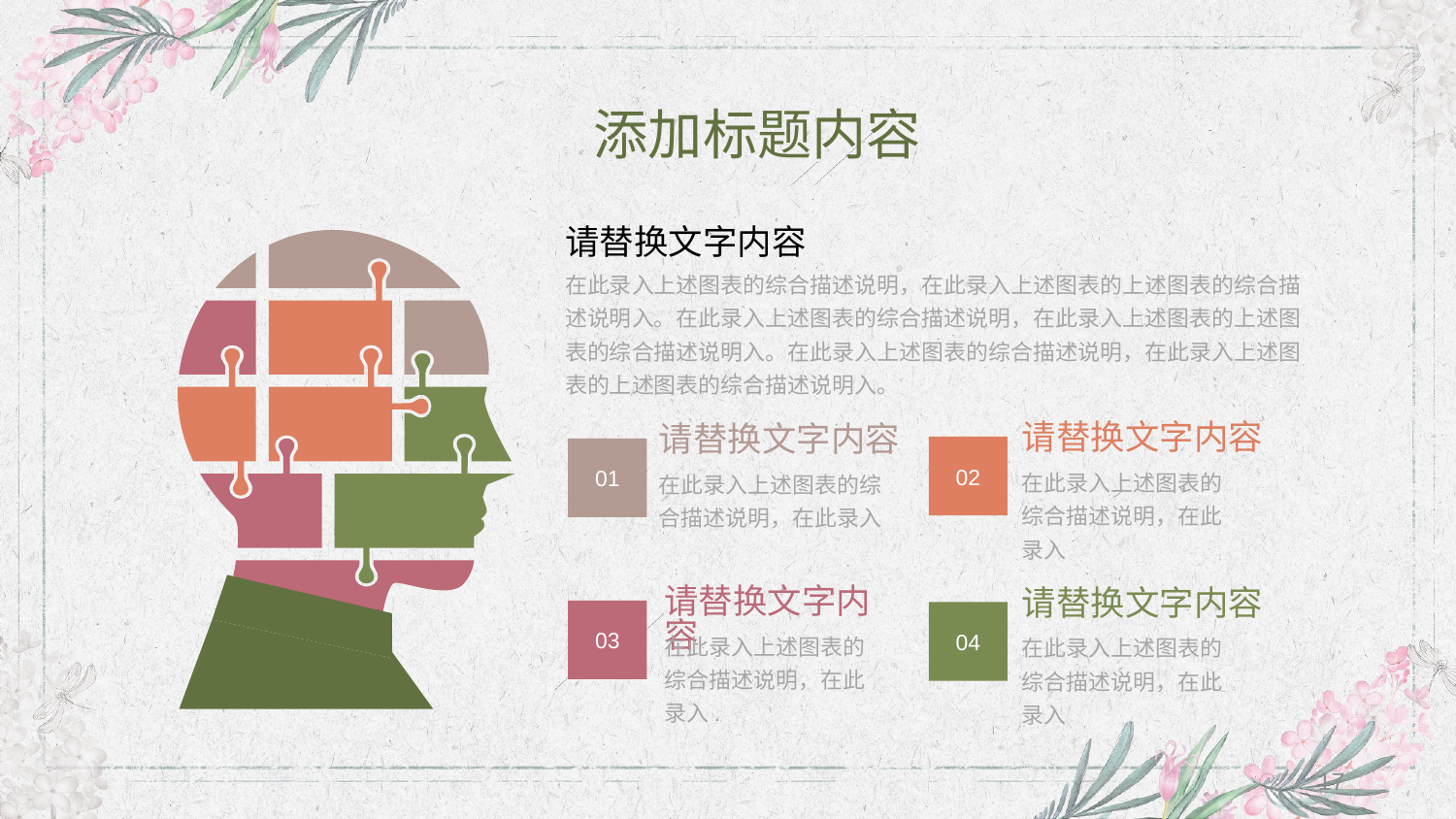

添加标题内容
请替换文字内容

在此录入上述图表的综合描述说明，在此录入上述图表的上述图表的综合描述说明入。在此录入上述图表的综合描述说明，在此录入上述图表的上述图表的综合描述说明入。在此录入上述图表的综合描述说明，在此录入上述图表的上述图表的综合描述说明入。
请替换文字内容
请替换文字内容

02
01
在此录入上述图表的综合描述说明，在此录入
在此录入上述图表的综合描述说明，在此录入
请替换文字内容
请替换文字内容

03
04
在此录入上述图表的综合描述说明，在此录入.
在此录入上述图表的综合描述说明，在此录入